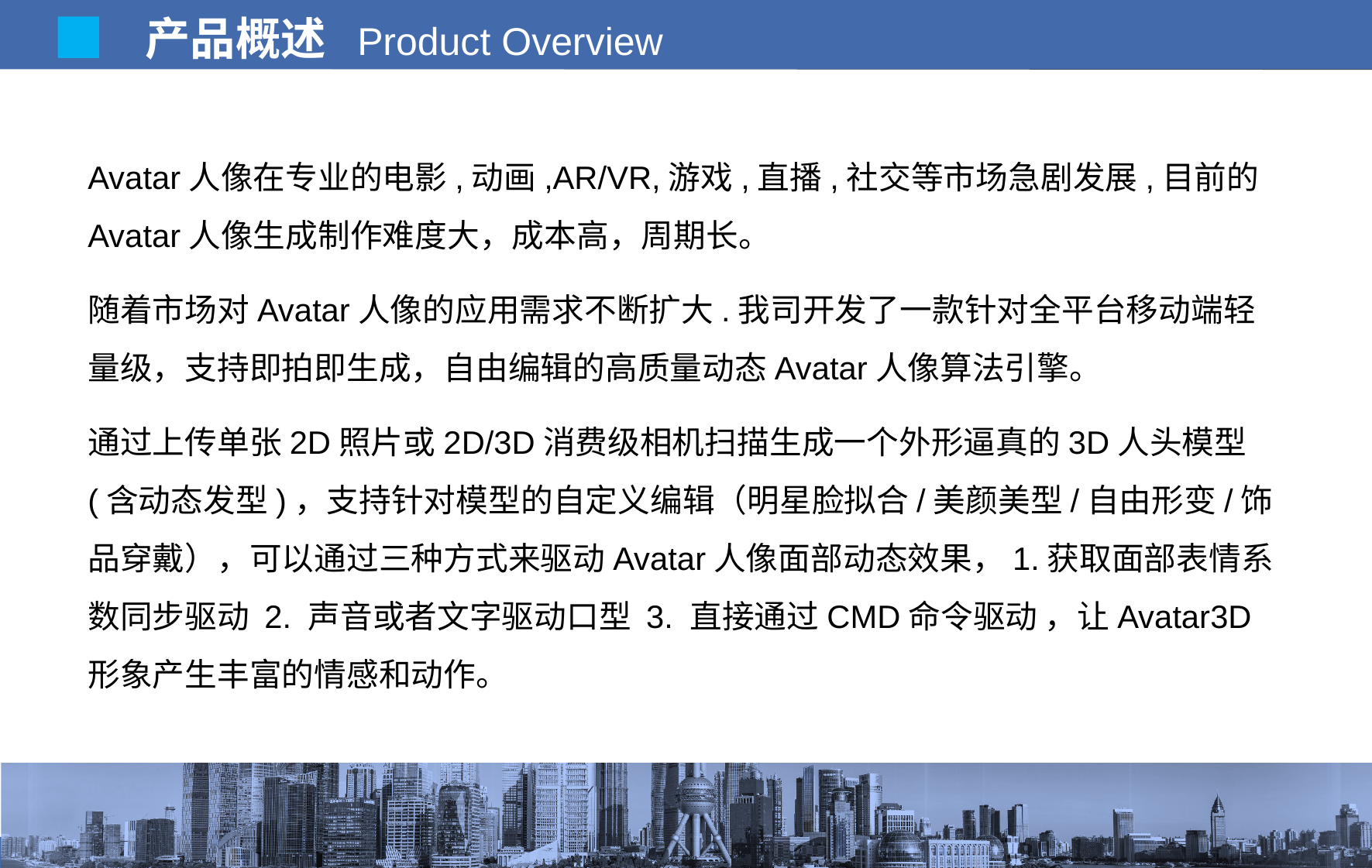

产品概述  Product Overview

Avatar人像在专业的电影,动画,AR/VR,游戏,直播,社交等市场急剧发展,目前的Avatar人像生成制作难度大，成本高，周期长。
随着市场对Avatar人像的应用需求不断扩大.我司开发了一款针对全平台移动端轻量级，支持即拍即生成，自由编辑的高质量动态Avatar人像算法引擎。
通过上传单张2D照片或2D/3D消费级相机扫描生成一个外形逼真的3D人头模型(含动态发型)，支持针对模型的自定义编辑（明星脸拟合/美颜美型/自由形变/饰品穿戴），可以通过三种方式来驱动Avatar人像面部动态效果，1.获取面部表情系数同步驱动 2. 声音或者文字驱动口型 3. 直接通过CMD命令驱动 ，让Avatar3D形象产生丰富的情感和动作。